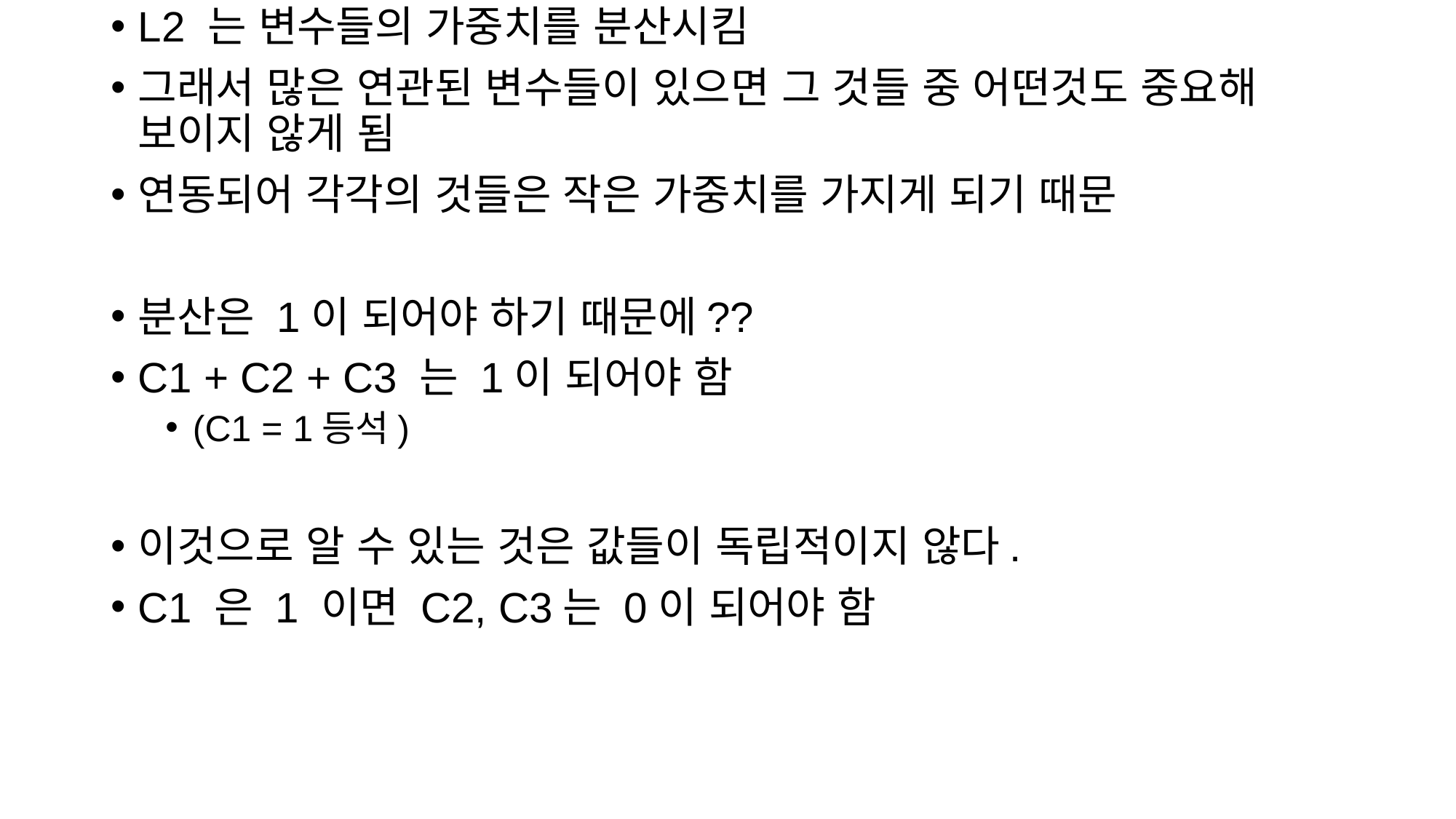

L2 는 변수들의 가중치를 분산시킴
그래서 많은 연관된 변수들이 있으면 그 것들 중 어떤것도 중요해 보이지 않게 됨
연동되어 각각의 것들은 작은 가중치를 가지게 되기 때문

분산은 1이 되어야 하기 때문에??
C1 + C2 + C3 는 1이 되어야 함
(C1 = 1등석)

이것으로 알 수 있는 것은 값들이 독립적이지 않다.
C1 은 1 이면 C2, C3는 0이 되어야 함